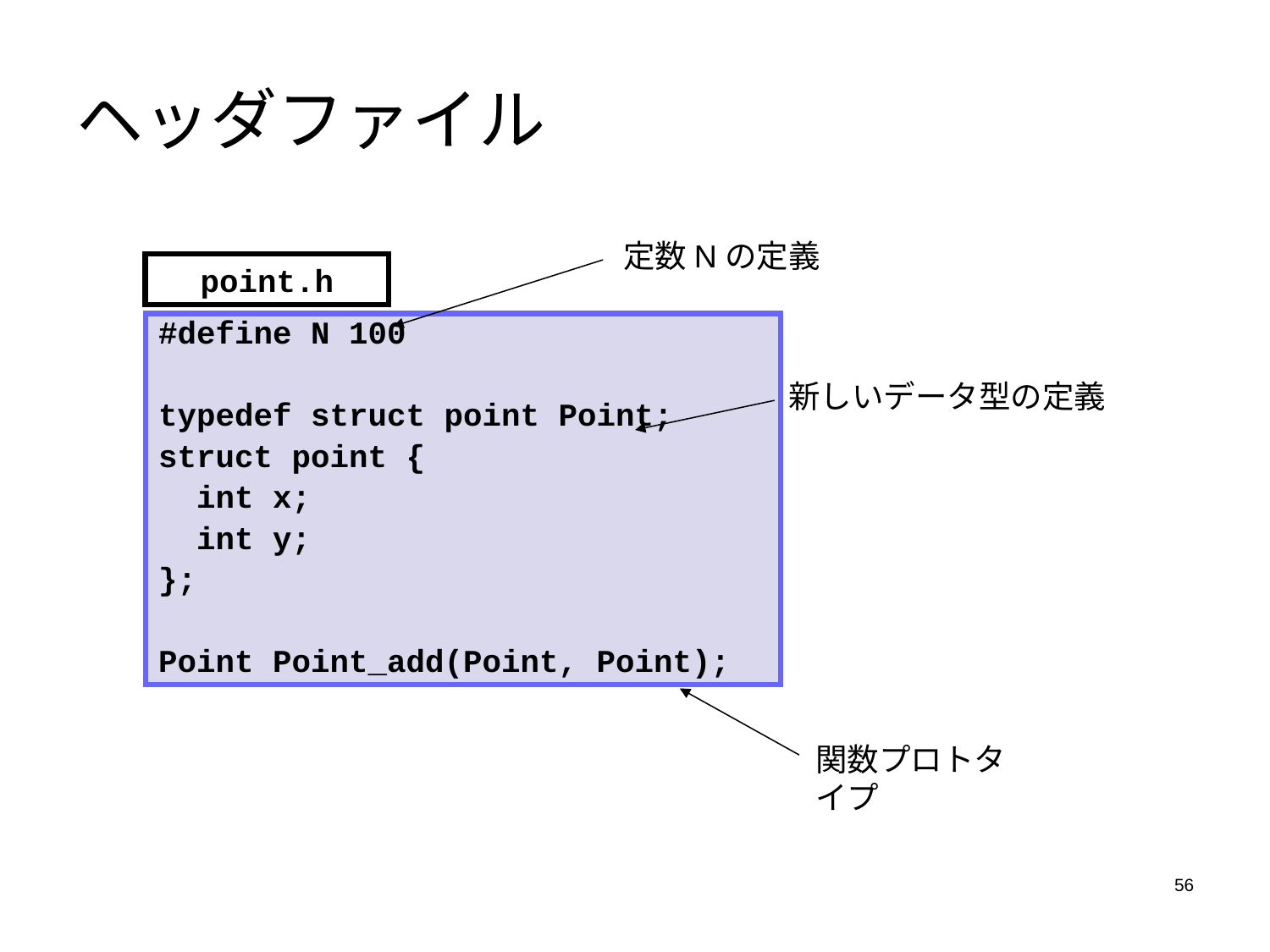

# ヘッダファイル
定数Nの定義
point.h

#define N 100

typedef struct point Point;
struct point {
  int x;
  int y;
};

Point Point_add(Point, Point);
新しいデータ型の定義

関数プロトタイプ
56